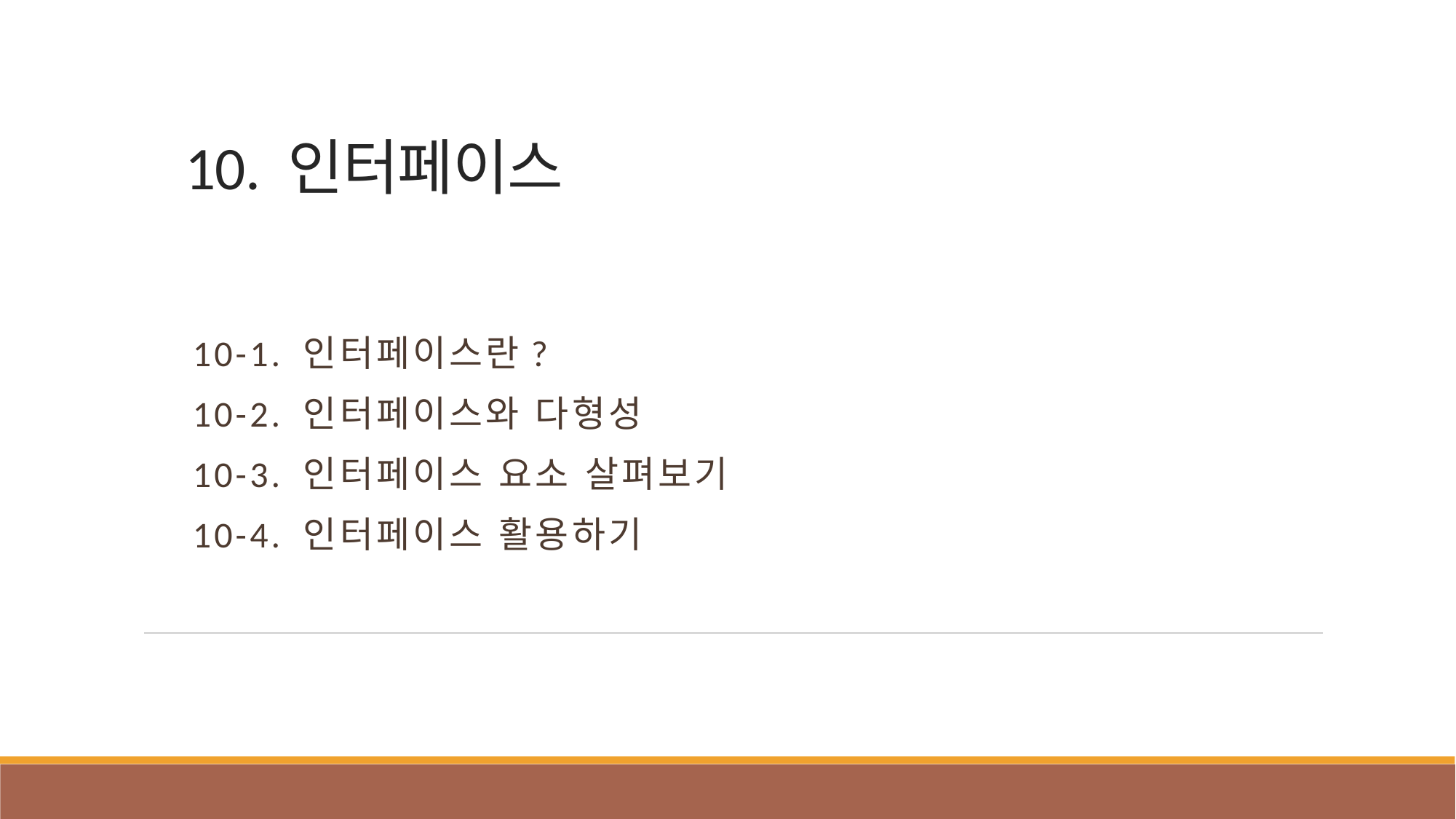

# 10. 인터페이스
10-1. 인터페이스란?
10-2. 인터페이스와 다형성
10-3. 인터페이스 요소 살펴보기
10-4. 인터페이스 활용하기